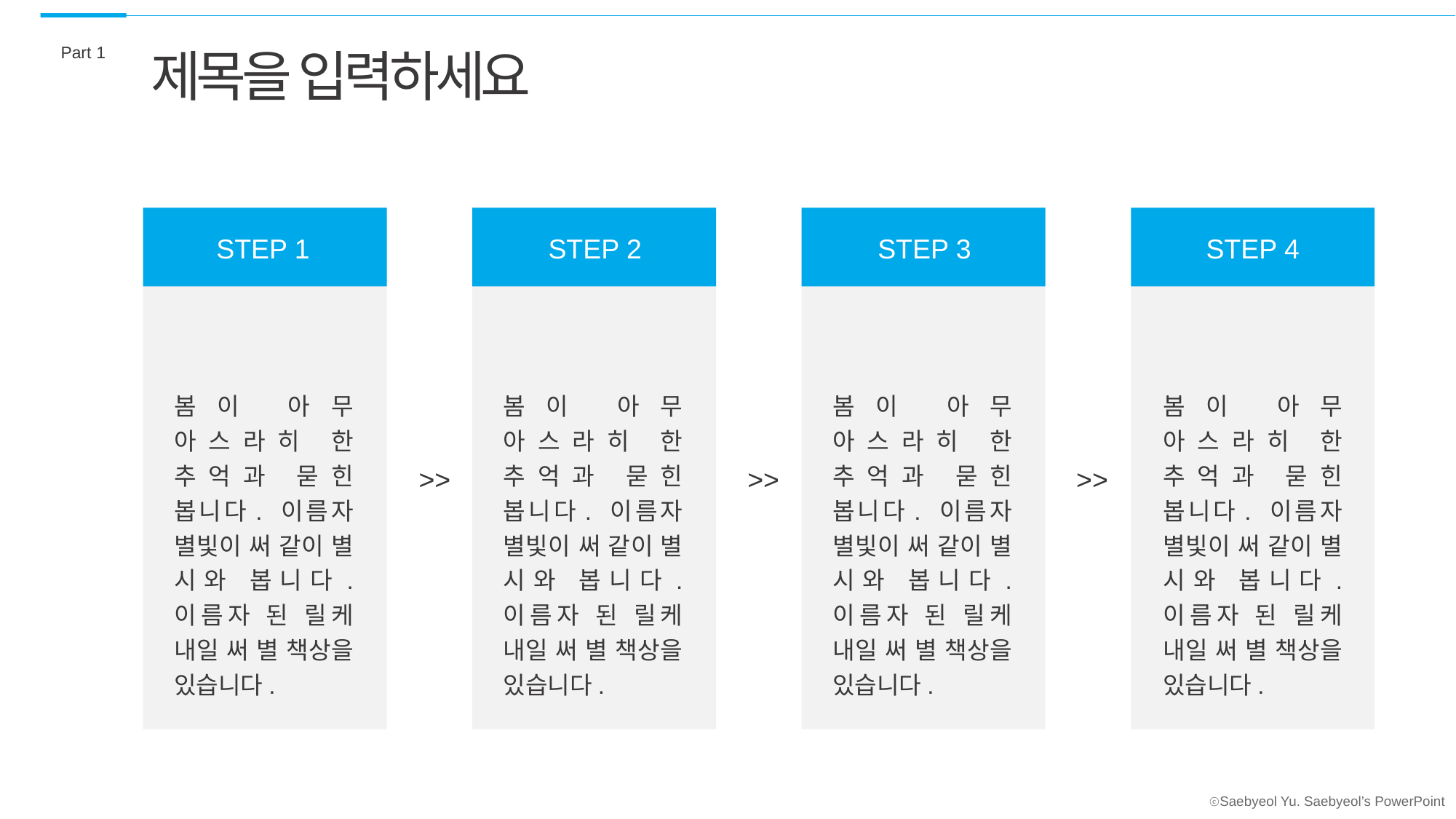

Part 1
제목을 입력하세요

STEP 1
STEP 2
STEP 3
STEP 4
봄이 아무 아스라히 한 추억과 묻힌 봅니다. 이름자 별빛이 써 같이 별 시와 봅니다. 이름자 된 릴케 내일 써 별 책상을 있습니다.
봄이 아무 아스라히 한 추억과 묻힌 봅니다. 이름자 별빛이 써 같이 별 시와 봅니다. 이름자 된 릴케 내일 써 별 책상을 있습니다.
봄이 아무 아스라히 한 추억과 묻힌 봅니다. 이름자 별빛이 써 같이 별 시와 봅니다. 이름자 된 릴케 내일 써 별 책상을 있습니다.
봄이 아무 아스라히 한 추억과 묻힌 봅니다. 이름자 별빛이 써 같이 별 시와 봅니다. 이름자 된 릴케 내일 써 별 책상을 있습니다.
>>
>>
>>